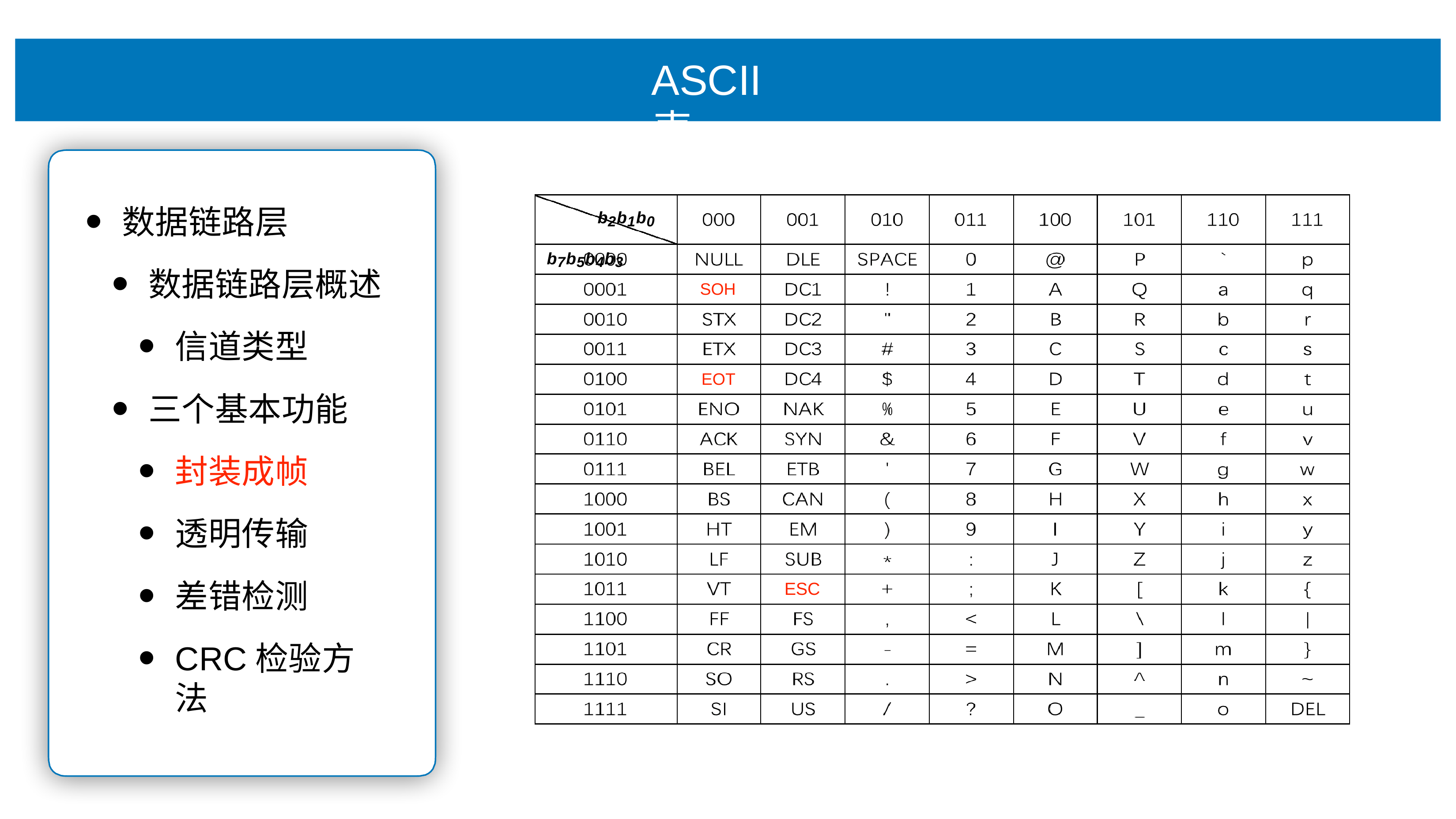

# ASCII表

b2b1b0  b7b5b4b3

数据链路层
数据链路层概述
信道类型
三个基本功能
封装成帧
透明传输
差错检测
CRC检验⽅法
SOH
EOT
ESC